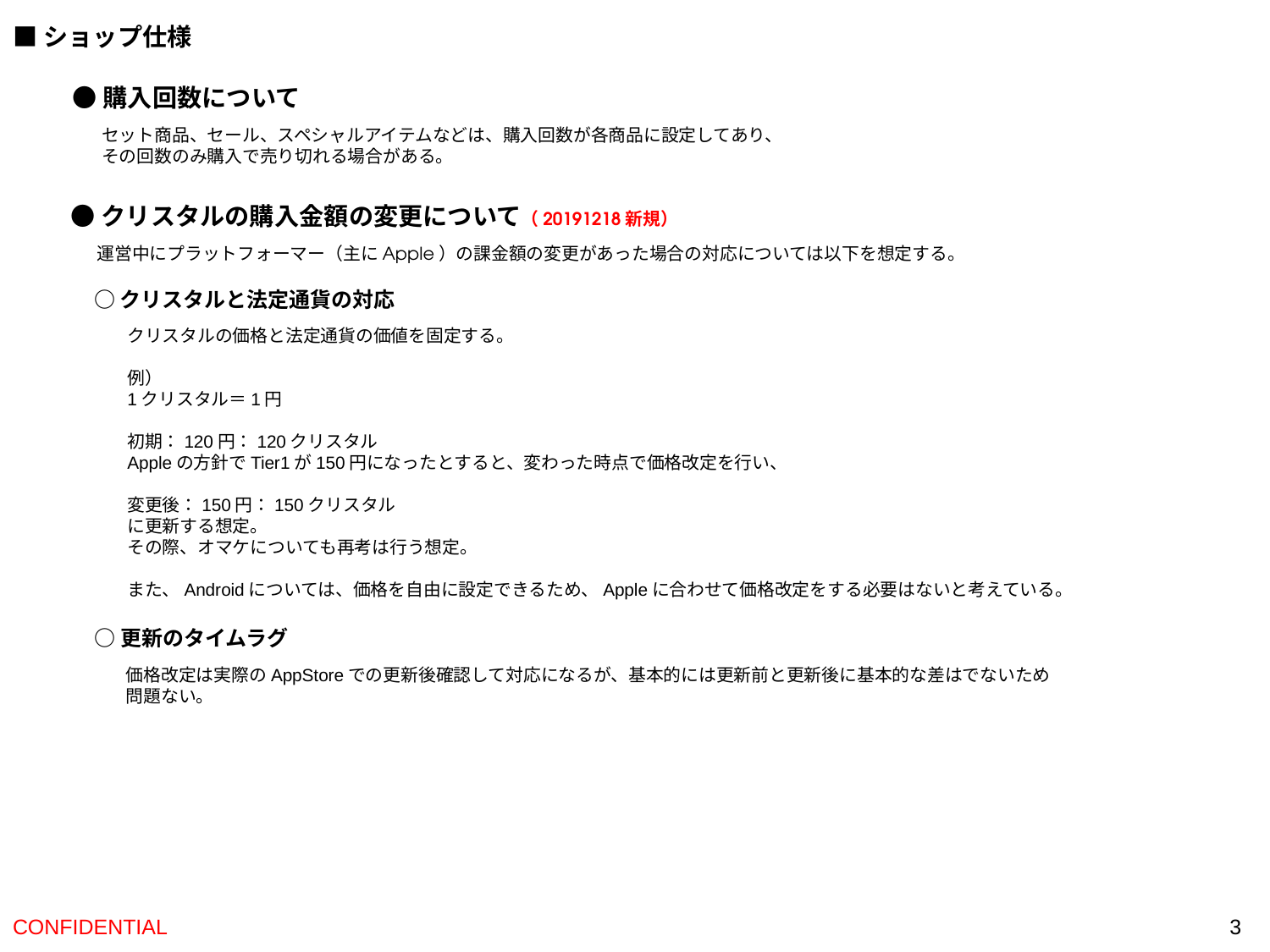

■ショップ仕様
●購入回数について
セット商品、セール、スペシャルアイテムなどは、購入回数が各商品に設定してあり、
その回数のみ購入で売り切れる場合がある。
●クリスタルの購入金額の変更について（20191218新規）
運営中にプラットフォーマー（主にApple）の課金額の変更があった場合の対応については以下を想定する。
○クリスタルと法定通貨の対応
クリスタルの価格と法定通貨の価値を固定する。

例）
1クリスタル＝1円

初期：120円：120クリスタル
Appleの方針でTier1が150円になったとすると、変わった時点で価格改定を行い、

変更後：150円：150クリスタル
に更新する想定。
その際、オマケについても再考は行う想定。

また、Androidについては、価格を自由に設定できるため、Appleに合わせて価格改定をする必要はないと考えている。
○更新のタイムラグ
価格改定は実際のAppStoreでの更新後確認して対応になるが、基本的には更新前と更新後に基本的な差はでないため
問題ない。
3
CONFIDENTIAL